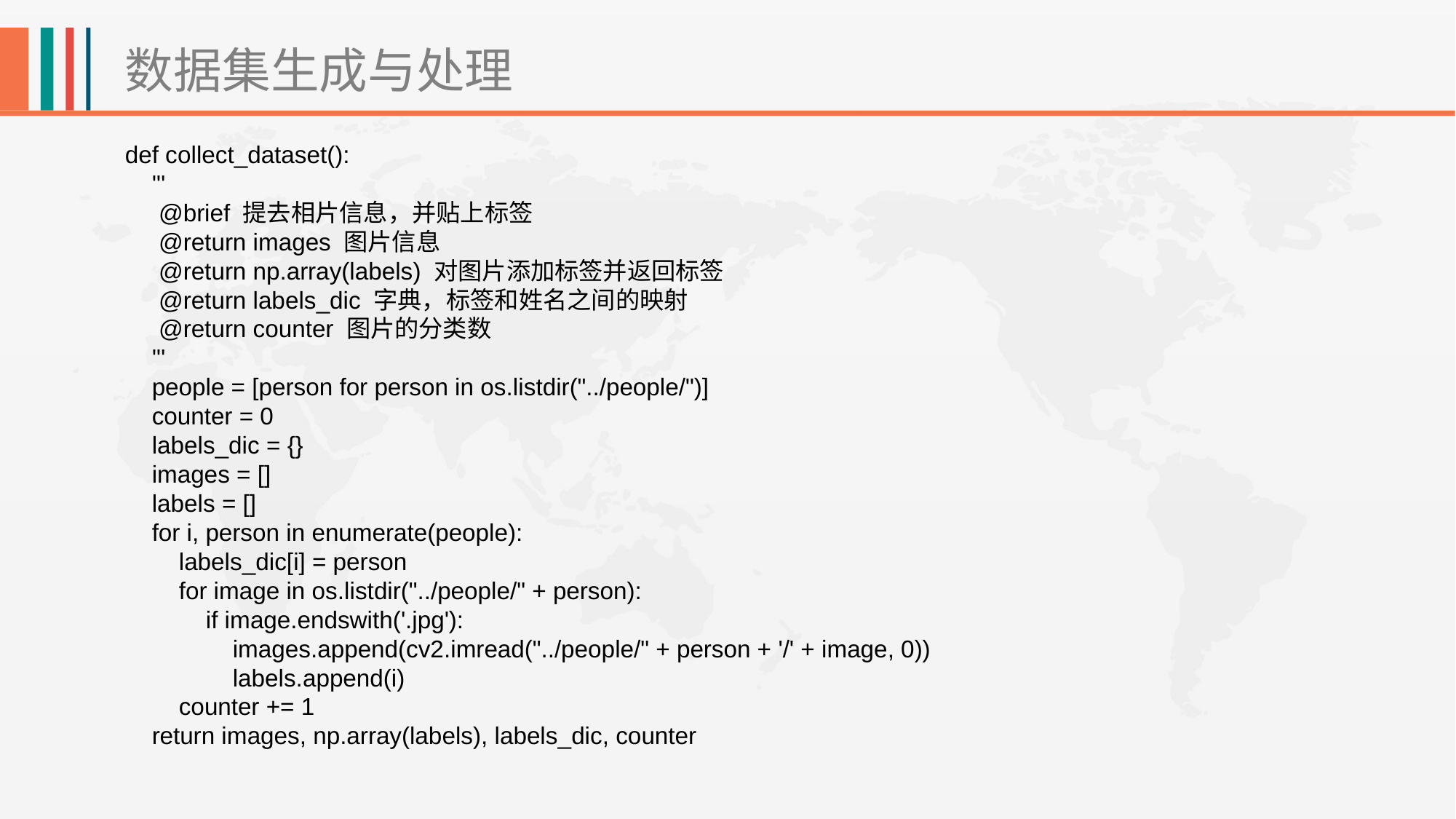

数据集生成与处理

def collect_dataset():
    '''
     @brief 提去相片信息，并贴上标签
     @return images 图片信息
     @return np.array(labels) 对图片添加标签并返回标签
     @return labels_dic 字典，标签和姓名之间的映射
     @return counter 图片的分类数
    '''
    people = [person for person in os.listdir("../people/")]
    counter = 0
    labels_dic = {}
    images = []
    labels = []
    for i, person in enumerate(people):
        labels_dic[i] = person
        for image in os.listdir("../people/" + person):
            if image.endswith('.jpg'):
                images.append(cv2.imread("../people/" + person + '/' + image, 0))
                labels.append(i)
        counter += 1
    return images, np.array(labels), labels_dic, counter